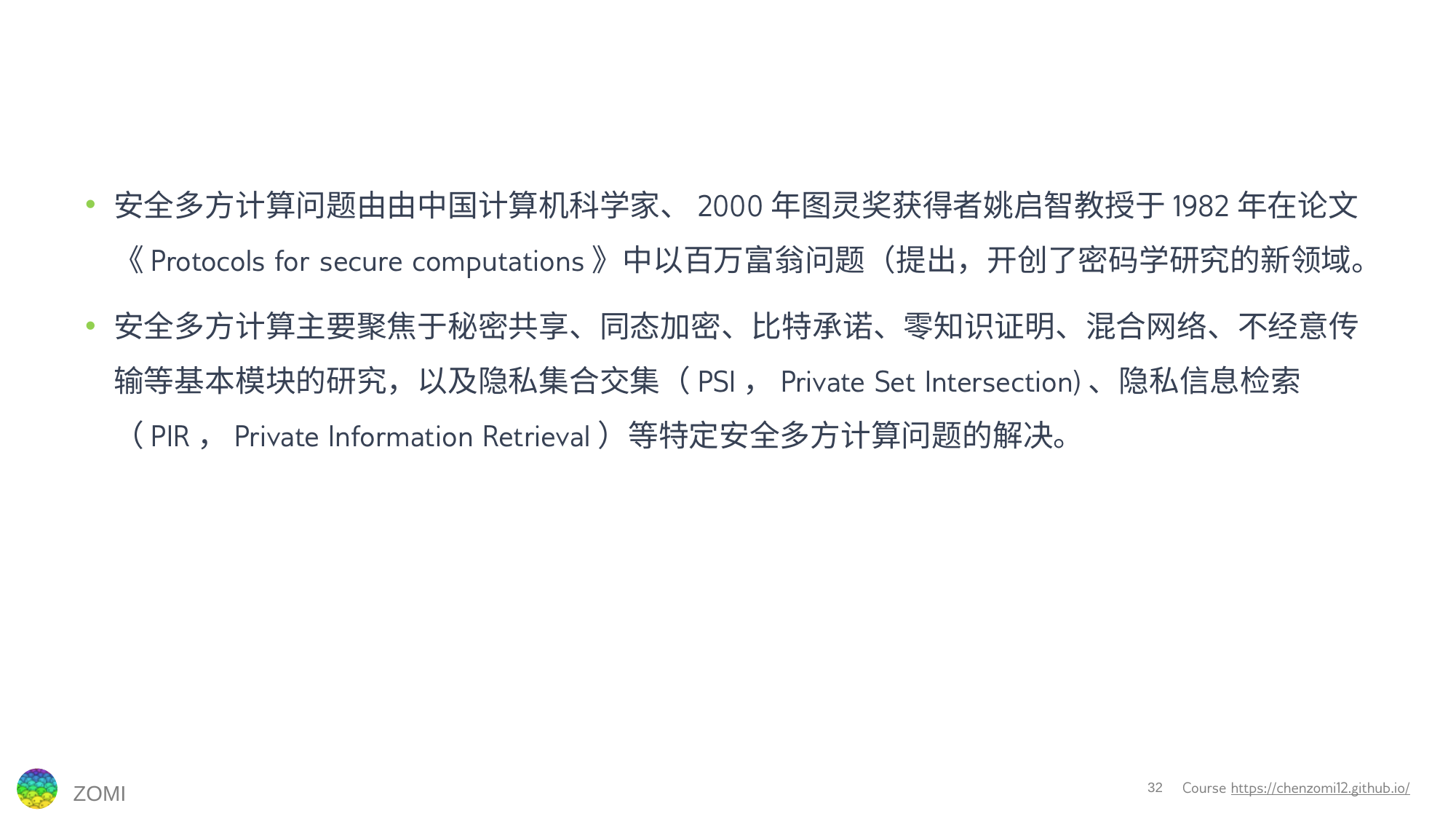

#
安全多方计算问题由由中国计算机科学家、2000年图灵奖获得者姚启智教授于1982年在论文《Protocols for secure computations》中以百万富翁问题（提出，开创了密码学研究的新领域。
安全多方计算主要聚焦于秘密共享、同态加密、比特承诺、零知识证明、混合网络、不经意传输等基本模块的研究，以及隐私集合交集（PSI，Private Set Intersection)、隐私信息检索（PIR，Private Information Retrieval）等特定安全多方计算问题的解决。